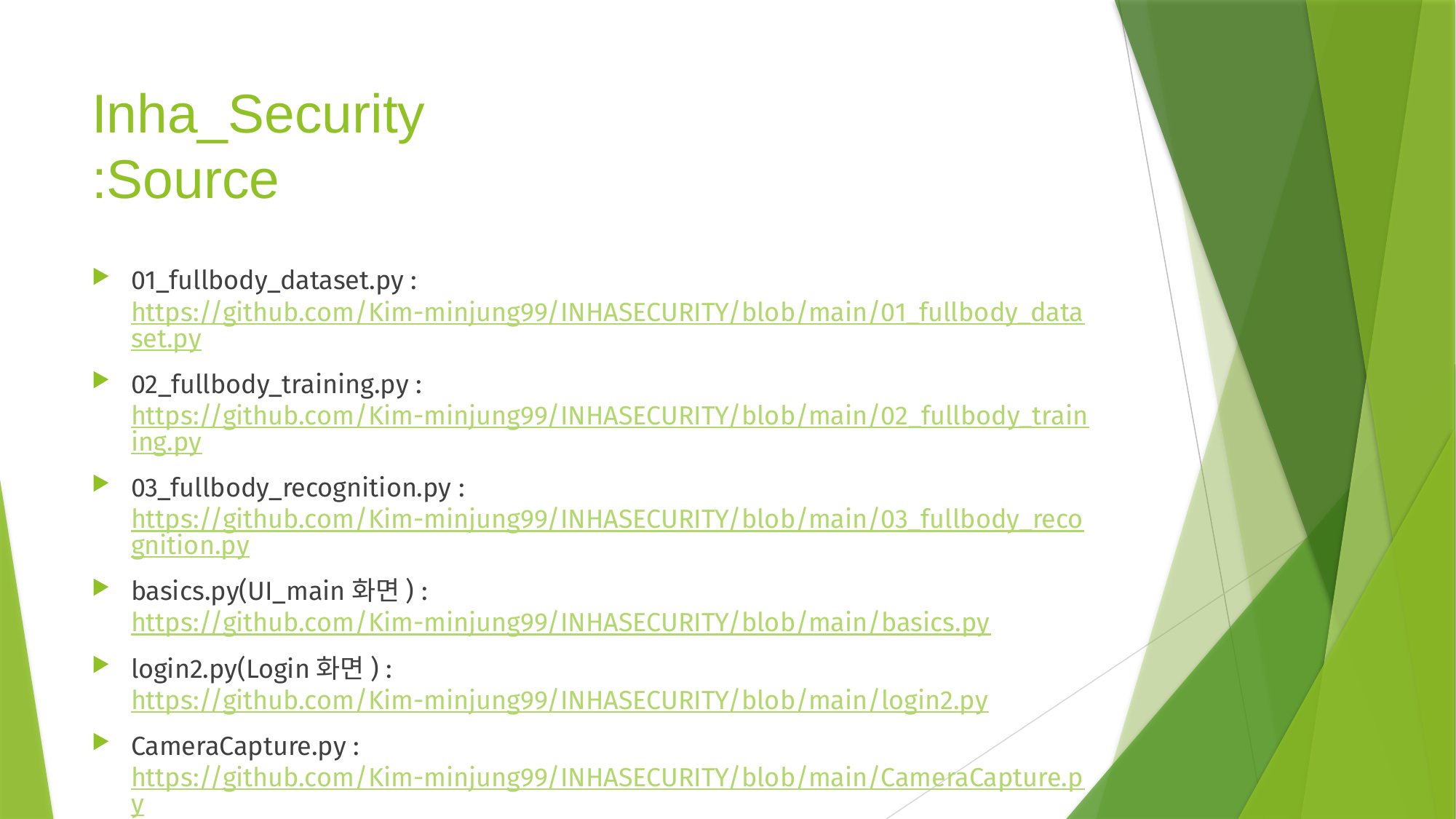

# Inha_Security :Source
01_fullbody_dataset.py : https://github.com/Kim-minjung99/INHASECURITY/blob/main/01_fullbody_dataset.py
02_fullbody_training.py : https://github.com/Kim-minjung99/INHASECURITY/blob/main/02_fullbody_training.py
03_fullbody_recognition.py : https://github.com/Kim-minjung99/INHASECURITY/blob/main/03_fullbody_recognition.py
basics.py(UI_main화면) : https://github.com/Kim-minjung99/INHASECURITY/blob/main/basics.py
login2.py(Login화면) : https://github.com/Kim-minjung99/INHASECURITY/blob/main/login2.py
CameraCapture.py : https://github.com/Kim-minjung99/INHASECURITY/blob/main/CameraCapture.py